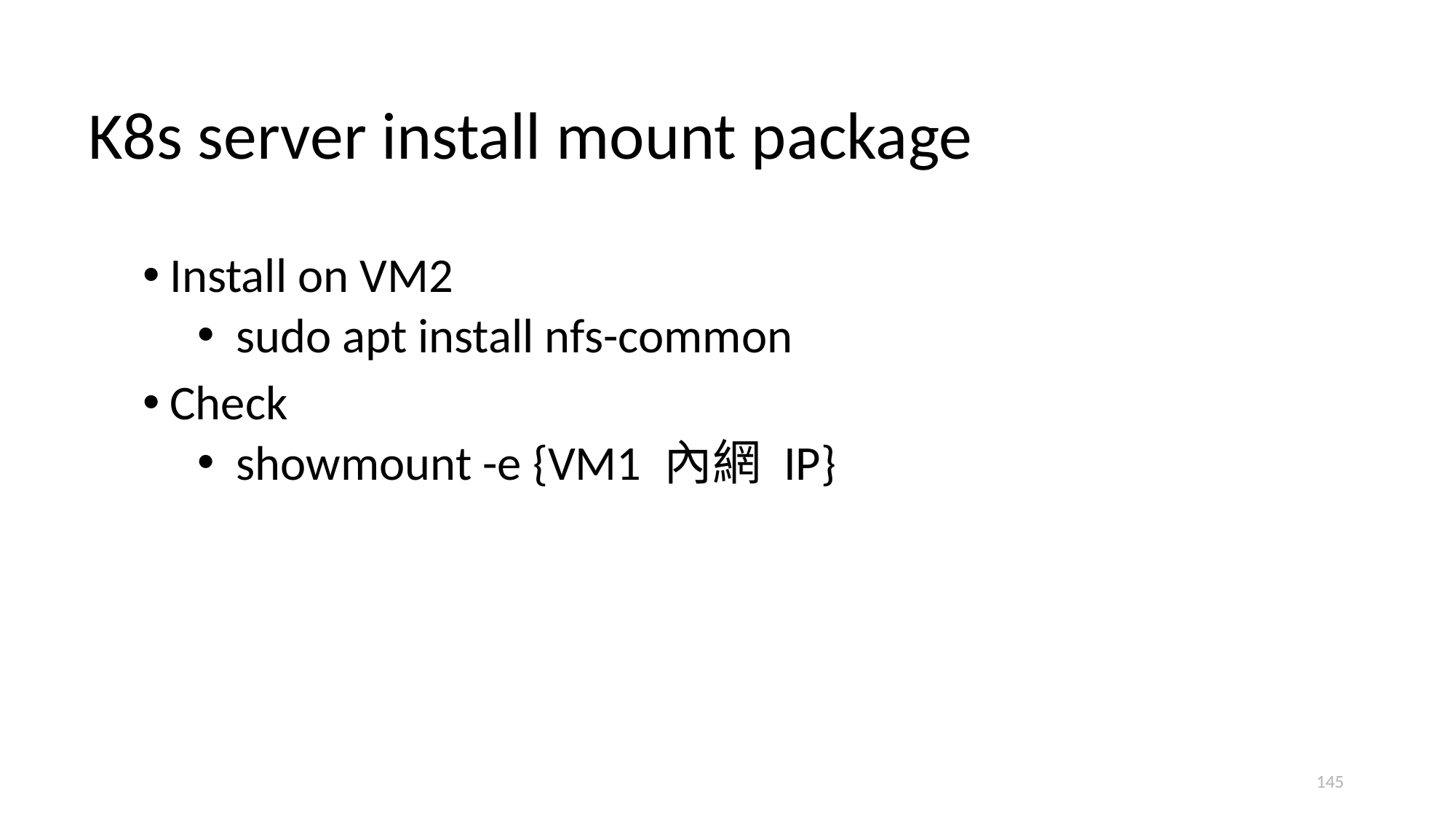

# K8s server install mount package
Install on VM2
sudo apt install nfs-common
Check
showmount -e {VM1 內網 IP}
145